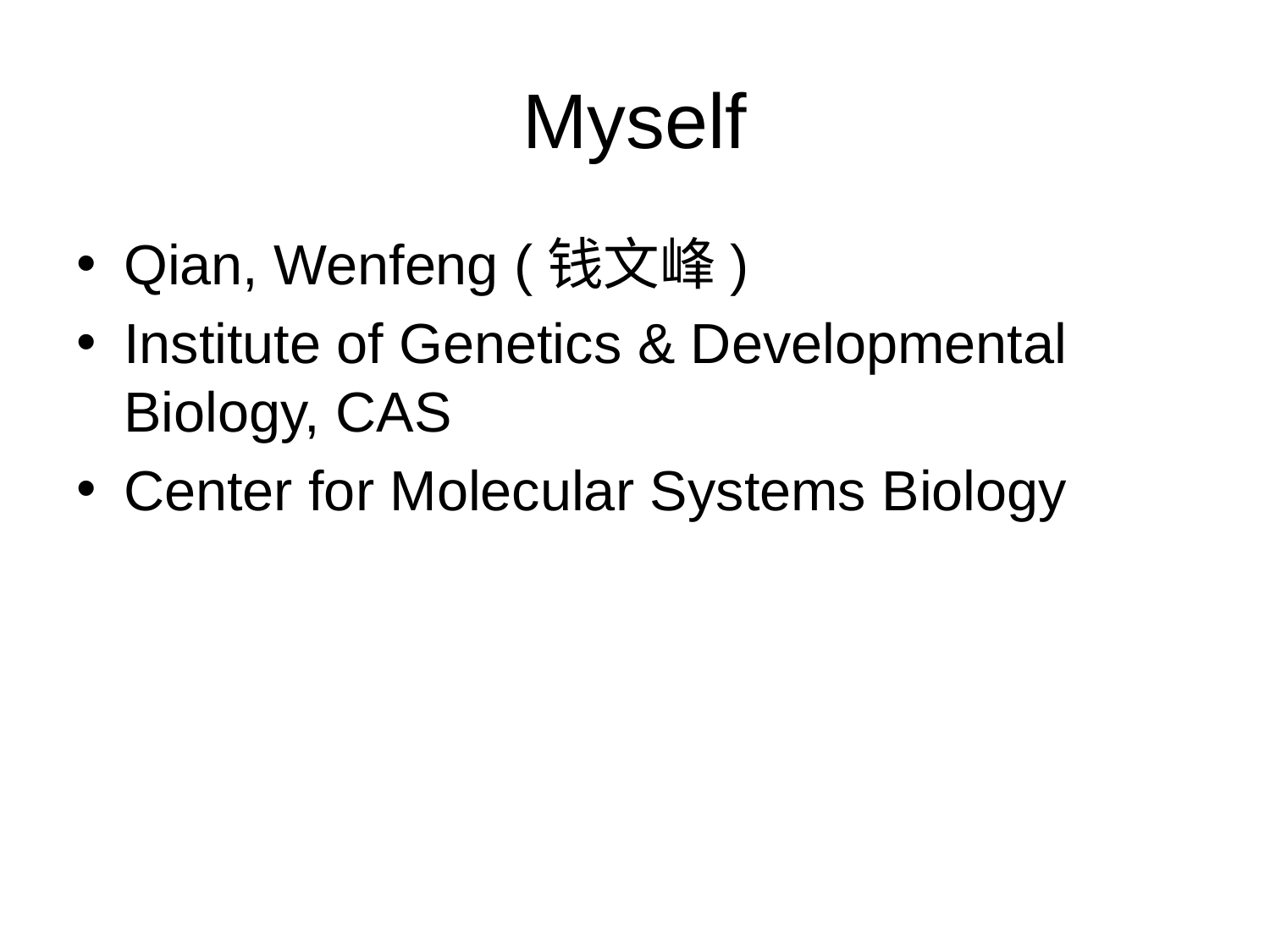

# Myself
Qian, Wenfeng (钱文峰)
Institute of Genetics & Developmental Biology, CAS
Center for Molecular Systems Biology